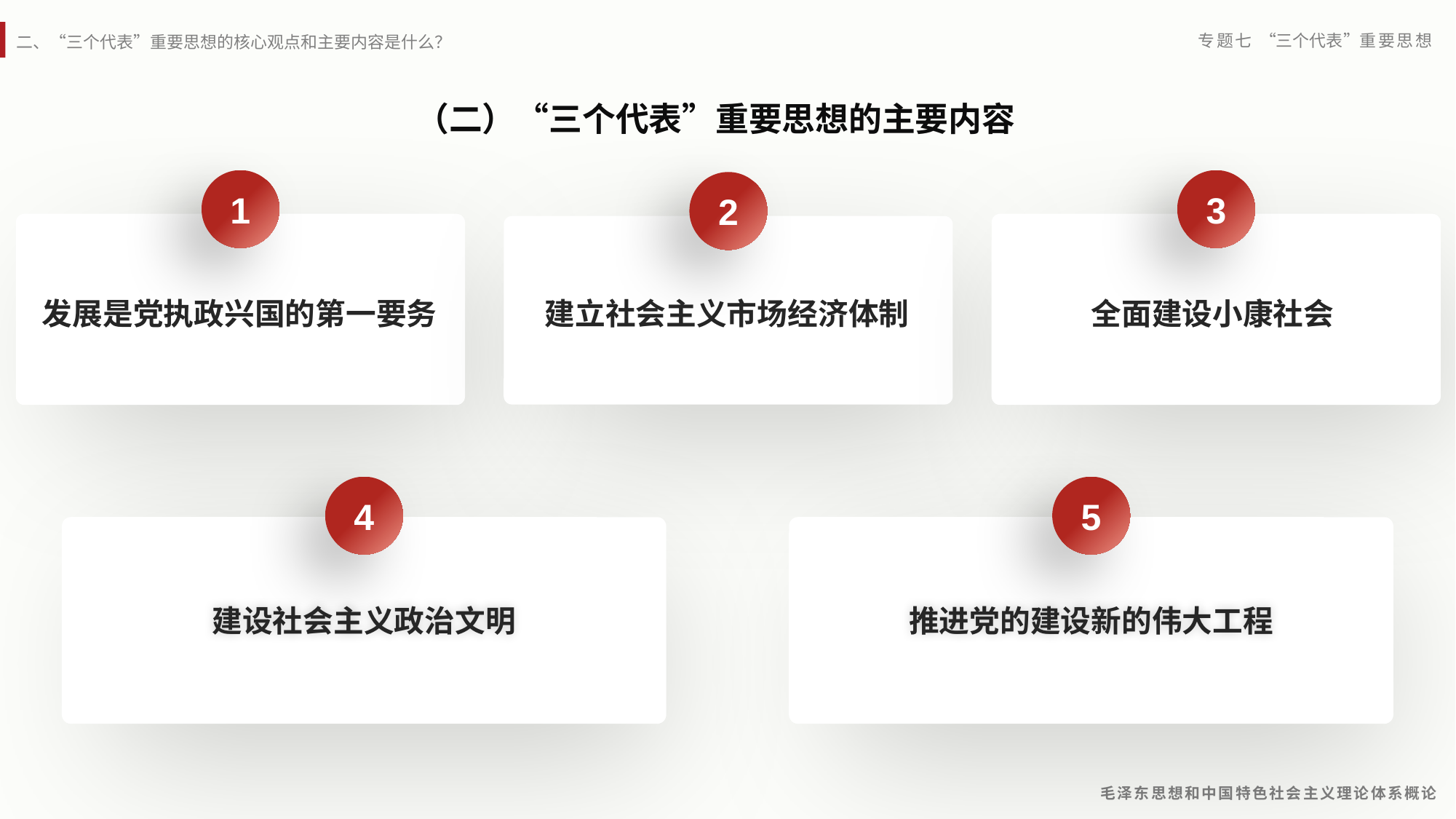

（二）“三个代表”重要思想的主要内容
1
3
2

发展是党执政兴国的第一要务
建立社会主义市场经济体制
全面建设小康社会
4
5

建设社会主义政治文明
推进党的建设新的伟大工程